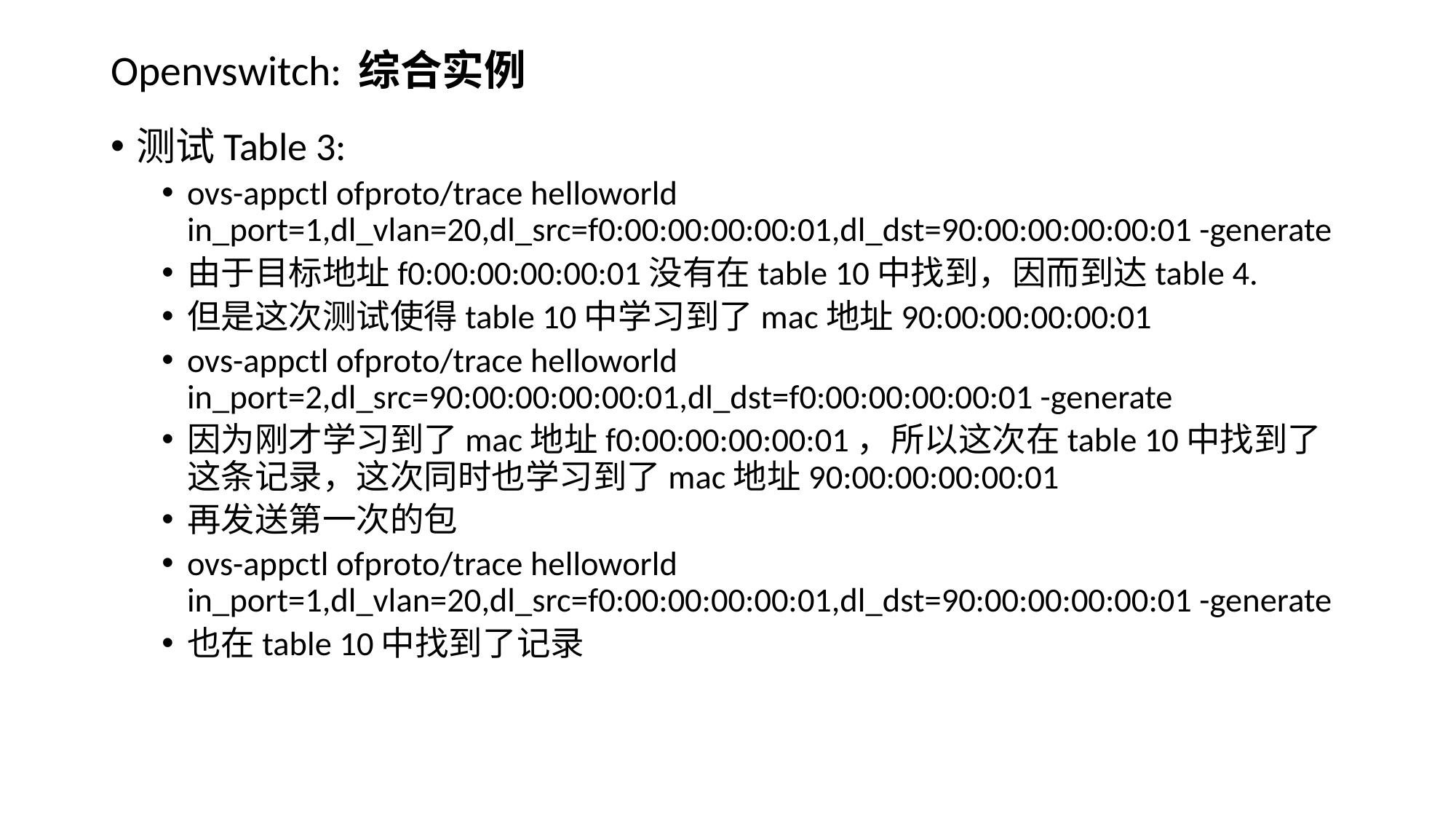

# Openvswitch: 综合实例
测试Table 3:
ovs-appctl ofproto/trace helloworld in_port=1,dl_vlan=20,dl_src=f0:00:00:00:00:01,dl_dst=90:00:00:00:00:01 -generate
由于目标地址f0:00:00:00:00:01没有在table 10中找到，因而到达table 4.
但是这次测试使得table 10中学习到了mac地址90:00:00:00:00:01
ovs-appctl ofproto/trace helloworld in_port=2,dl_src=90:00:00:00:00:01,dl_dst=f0:00:00:00:00:01 -generate
因为刚才学习到了mac地址f0:00:00:00:00:01，所以这次在table 10中找到了这条记录，这次同时也学习到了mac地址90:00:00:00:00:01
再发送第一次的包
ovs-appctl ofproto/trace helloworld in_port=1,dl_vlan=20,dl_src=f0:00:00:00:00:01,dl_dst=90:00:00:00:00:01 -generate
也在table 10中找到了记录